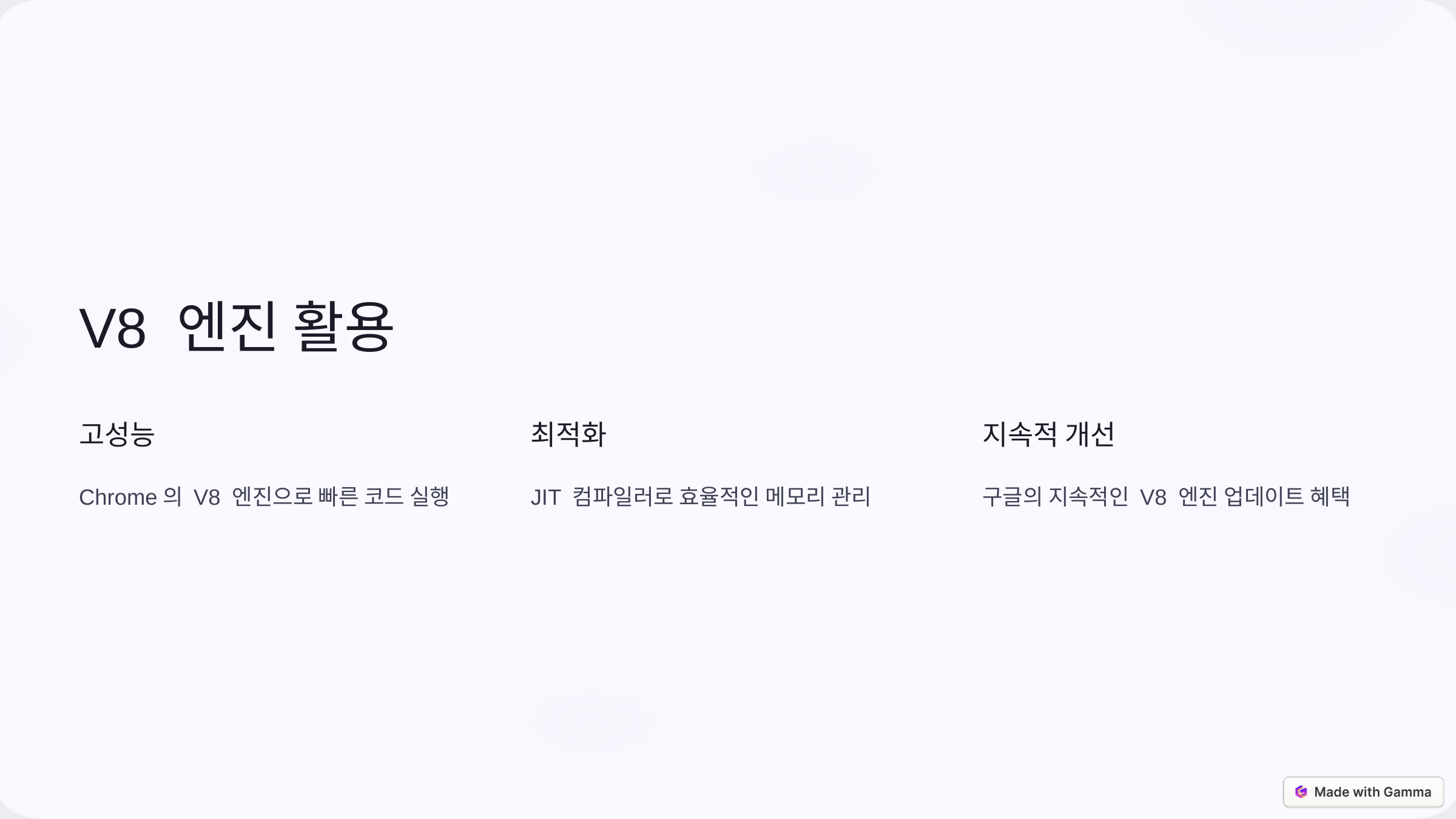

V8 엔진 활용
고성능
최적화
지속적 개선
Chrome의 V8 엔진으로 빠른 코드 실행
JIT 컴파일러로 효율적인 메모리 관리
구글의 지속적인 V8 엔진 업데이트 혜택